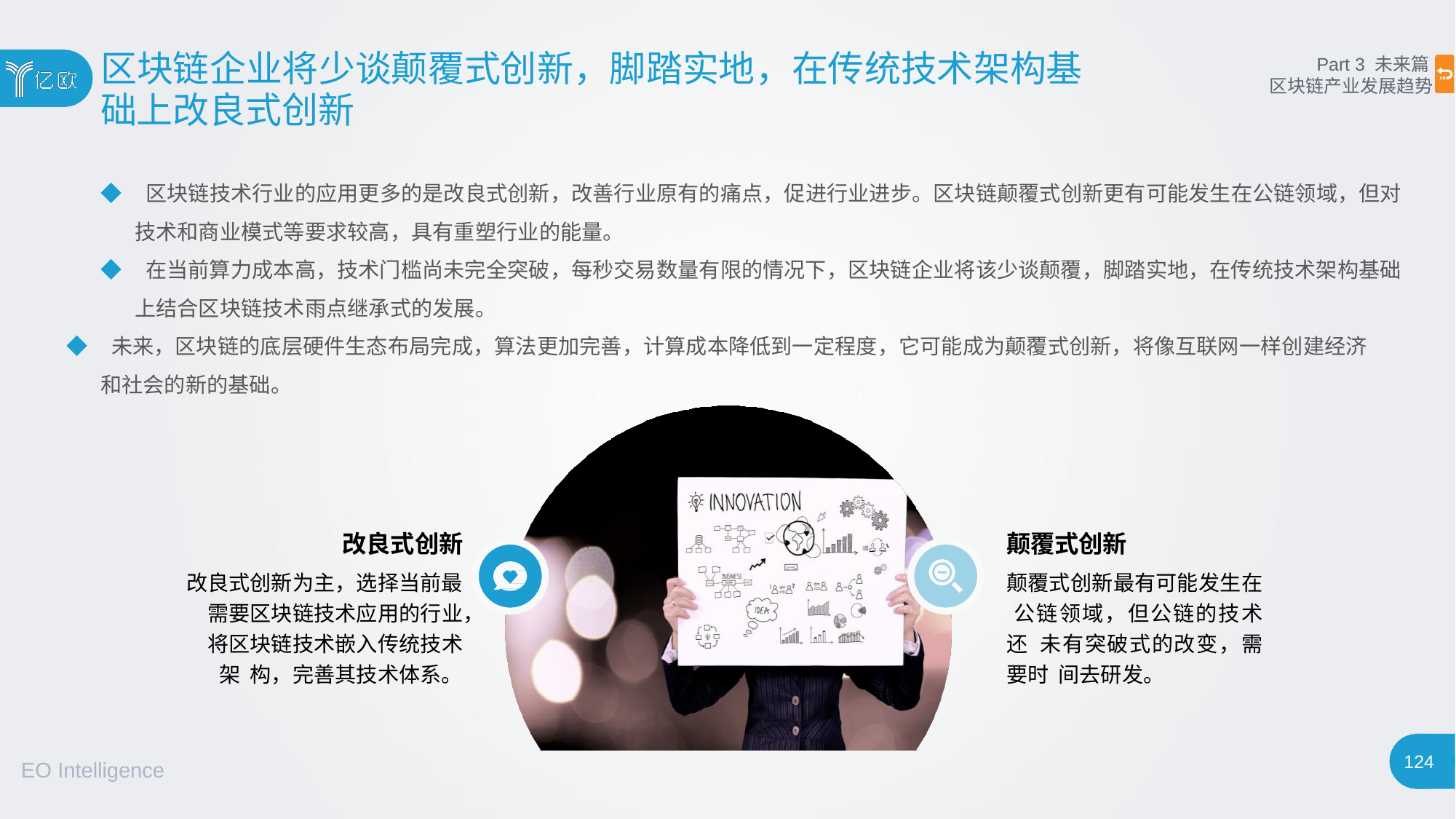

# 区块链企业将少谈颠覆式创新，脚踏实地，在传统技术架构基
础上改良式创新
Part 3 未来篇  区块链产业发展趋势

◆ 区块链技术行业的应用更多的是改良式创新，改善行业原有的痛点，促进行业进步。区块链颠覆式创新更有可能发生在公链领域，但对
技术和商业模式等要求较高，具有重塑行业的能量。
◆ 在当前算力成本高，技术门槛尚未完全突破，每秒交易数量有限的情况下，区块链企业将该少谈颠覆，脚踏实地，在传统技术架构基础  上结合区块链技术雨点继承式的发展。
◆ 未来，区块链的底层硬件生态布局完成，算法更加完善，计算成本降低到一定程度，它可能成为颠覆式创新，将像互联网一样创建经济
和社会的新的基础。

改良式创新
改良式创新为主，选择当前最  需要区块链技术应用的行业，  将区块链技术嵌入传统技术架  构，完善其技术体系。
颠覆式创新
颠覆式创新最有可能发生在  公链领域，但公链的技术还  未有突破式的改变，需要时  间去研发。

124
EO Intelligence